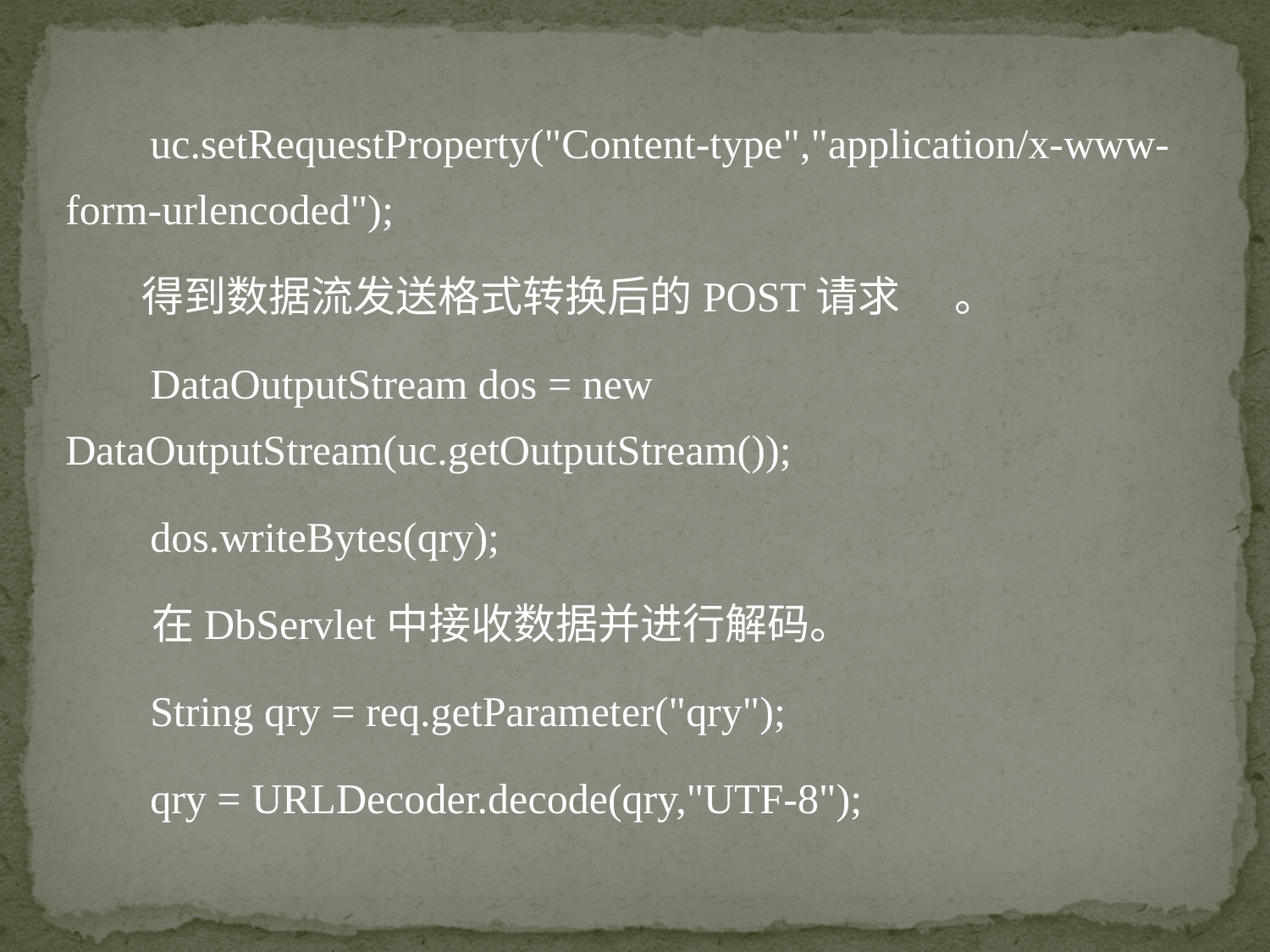

uc.setRequestProperty("Content-type","application/x-www-form-urlencoded");
       得到数据流发送格式转换后的POST请求	。
        DataOutputStream dos = new DataOutputStream(uc.getOutputStream());
        dos.writeBytes(qry);
        在DbServlet中接收数据并进行解码。
        String qry = req.getParameter("qry");
        qry = URLDecoder.decode(qry,"UTF-8");